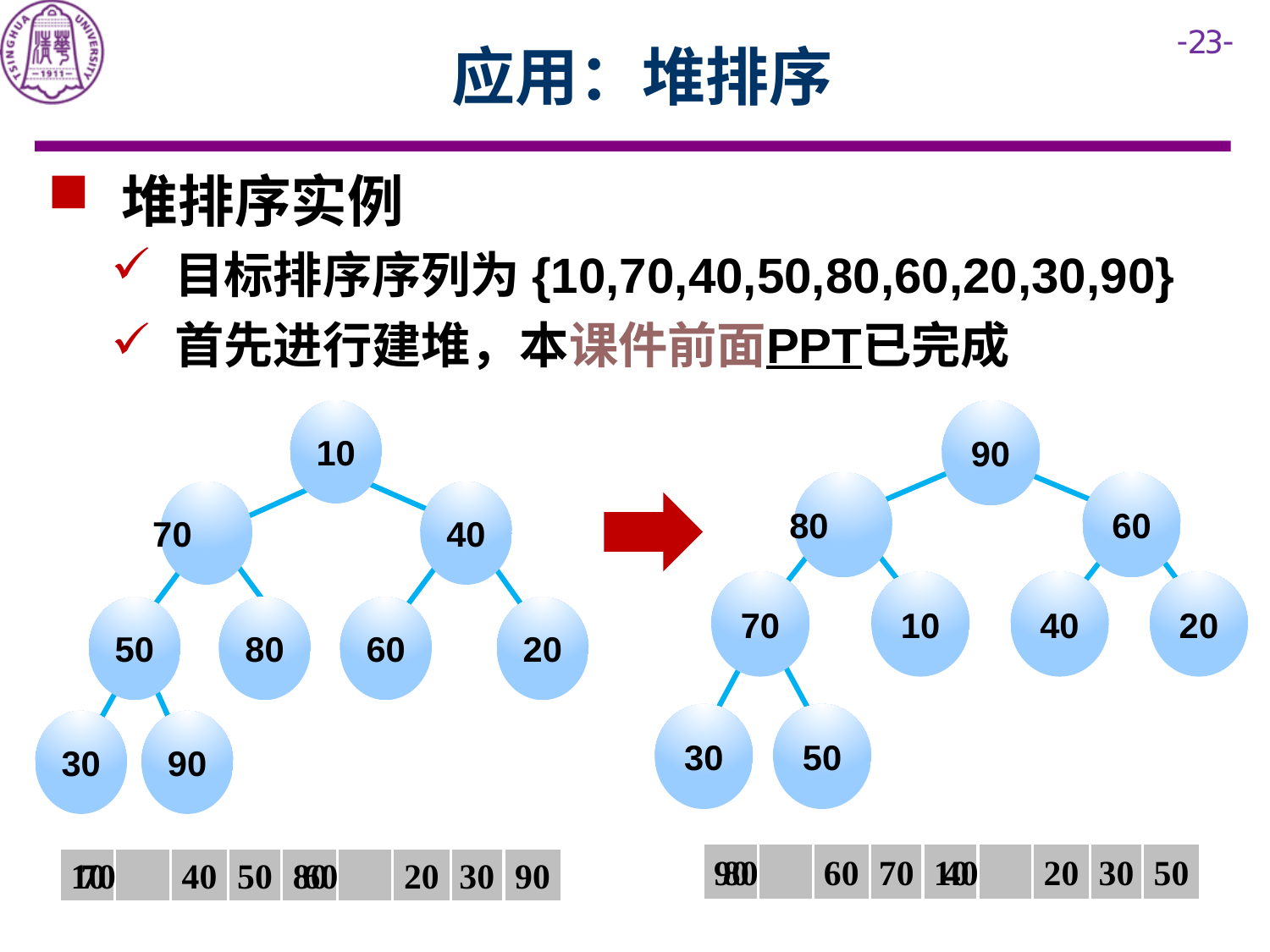

# 应用：堆排序
 堆排序实例
目标排序序列为{10,70,40,50,80,60,20,30,90}
首先进行建堆，本课件前面PPT已完成
10

 70
40

50
80
60
20

30
90
90

 80
60

70
10
40
20

30
50

90
80
60
70
10
40
20
30
50
10
70
40
50
80
60
20
30
90